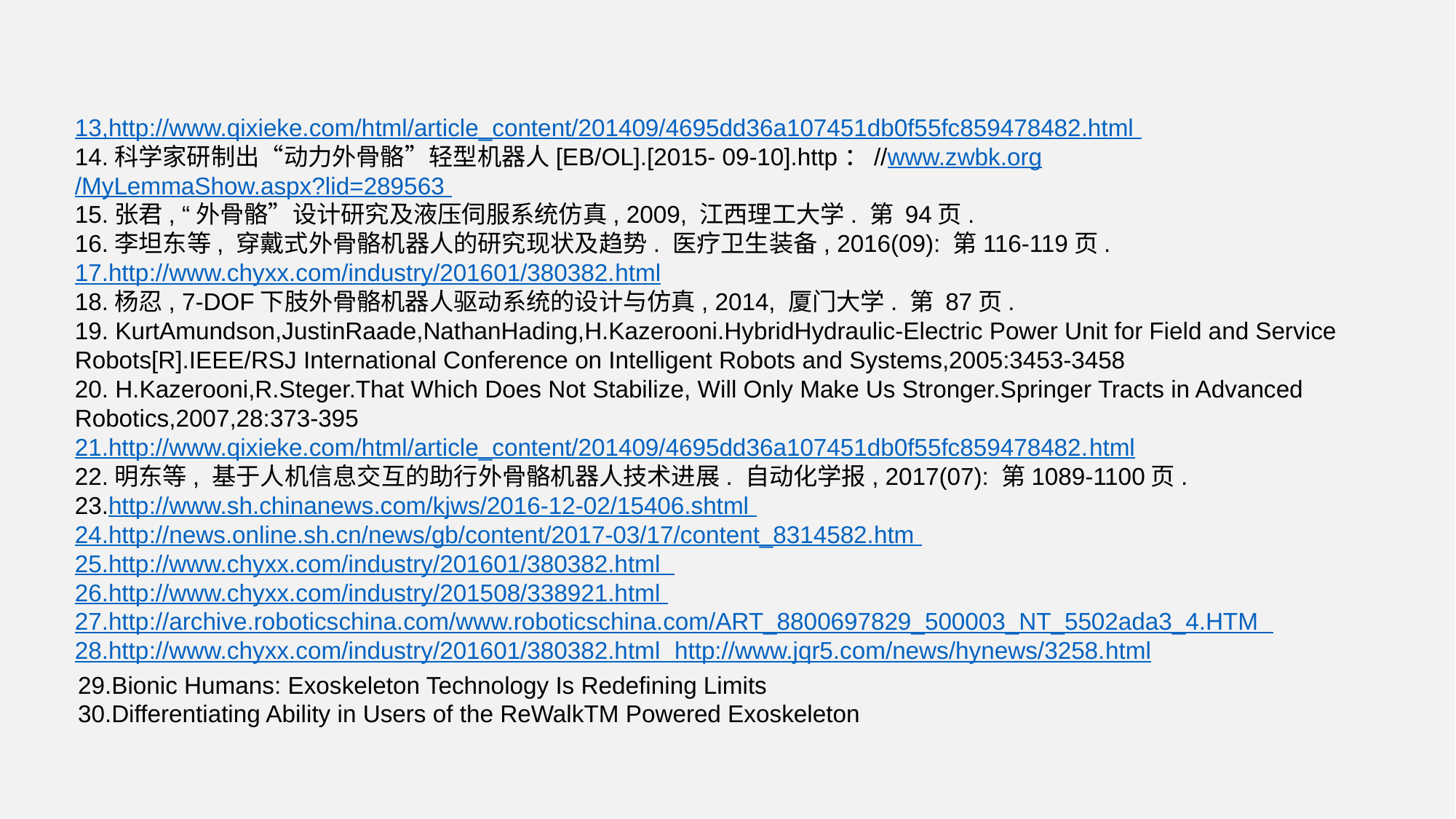

13,http://www.qixieke.com/html/article_content/201409/4695dd36a107451db0f55fc859478482.html
14.科学家研制出“动力外骨骼”轻型机器人[EB/OL].[2015- 09-10].http：//www.zwbk.org/MyLemmaShow.aspx?lid=289563
15.张君, “外骨骼”设计研究及液压伺服系统仿真, 2009, 江西理工大学. 第 94页.
16.李坦东等, 穿戴式外骨骼机器人的研究现状及趋势. 医疗卫生装备, 2016(09): 第116-119页.
17.http://www.chyxx.com/industry/201601/380382.html
18.杨忍, 7-DOF下肢外骨骼机器人驱动系统的设计与仿真, 2014, 厦门大学. 第 87页.
19. KurtAmundson,JustinRaade,NathanHading,H.Kazerooni.HybridHydraulic-Electric Power Unit for Field and Service Robots[R].IEEE/RSJ International Conference on Intelligent Robots and Systems,2005:3453-3458
20. H.Kazerooni,R.Steger.That Which Does Not Stabilize, Will Only Make Us Stronger.Springer Tracts in Advanced Robotics,2007,28:373-395
21.http://www.qixieke.com/html/article_content/201409/4695dd36a107451db0f55fc859478482.html
22.明东等, 基于人机信息交互的助行外骨骼机器人技术进展. 自动化学报, 2017(07): 第1089-1100页.
23.http://www.sh.chinanews.com/kjws/2016-12-02/15406.shtml
24.http://news.online.sh.cn/news/gb/content/2017-03/17/content_8314582.htm
25.http://www.chyxx.com/industry/201601/380382.html
26.http://www.chyxx.com/industry/201508/338921.html
27.http://archive.roboticschina.com/www.roboticschina.com/ART_8800697829_500003_NT_5502ada3_4.HTM
28.http://www.chyxx.com/industry/201601/380382.html  http://www.jqr5.com/news/hynews/3258.html

29.Bionic Humans: Exoskeleton Technology Is Redefining Limits
30.Differentiating Ability in Users of the ReWalkTM Powered Exoskeleton